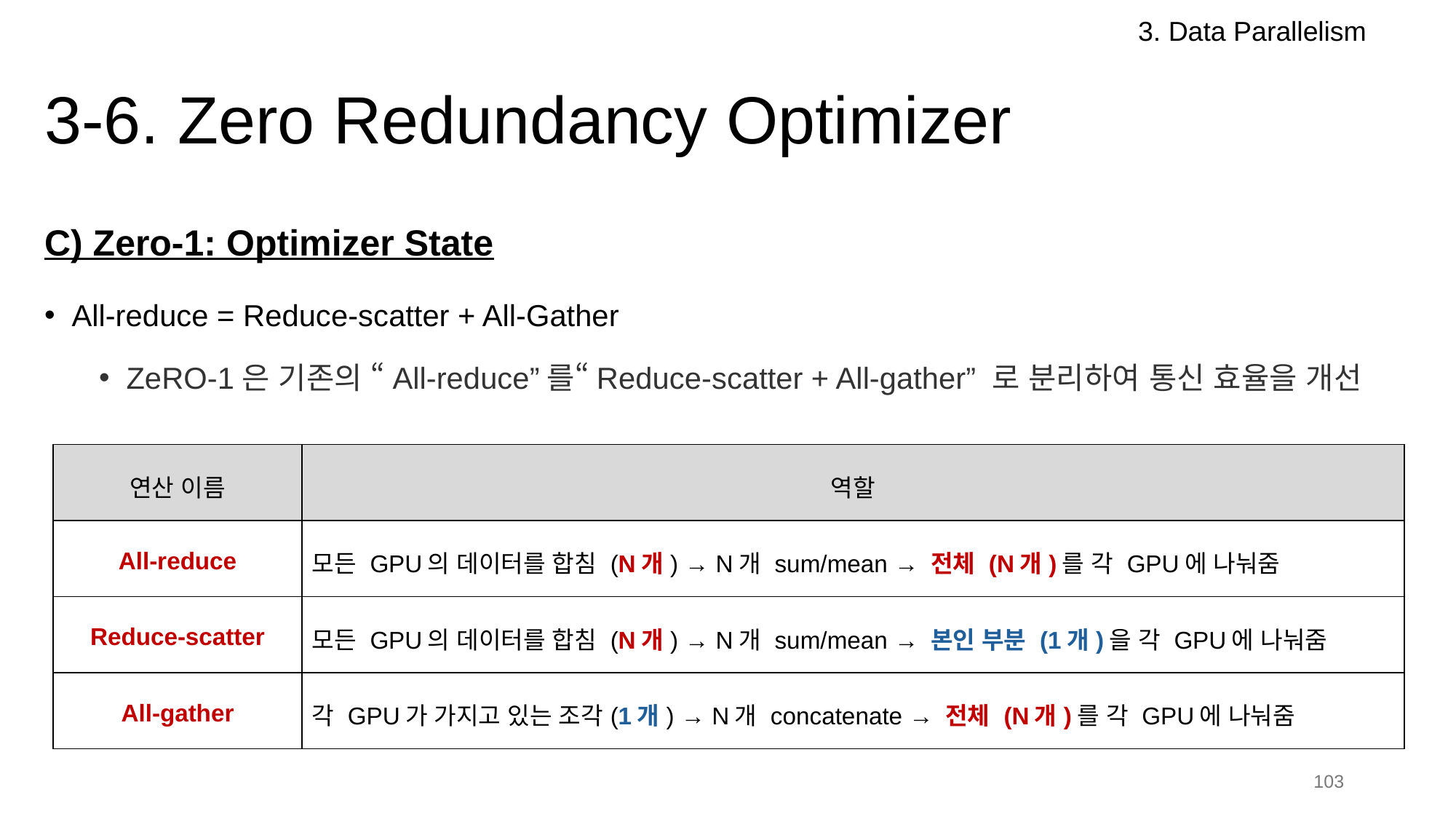

3. Data Parallelism
# 3-6. Zero Redundancy Optimizer
C) Zero-1: Optimizer State
All-reduce = Reduce-scatter + All-Gather
ZeRO-1은 기존의 “All-reduce”를“Reduce-scatter + All-gather” 로 분리하여 통신 효율을 개선

| 연산 이름 | 역할 |
| --- | --- |
| All-reduce | 모든 GPU의 데이터를 합침 (N개) → N개 sum/mean → 전체 (N개)를 각 GPU에 나눠줌 |
| Reduce-scatter | 모든 GPU의 데이터를 합침 (N개) → N개 sum/mean → 본인 부분 (1개)을 각 GPU에 나눠줌 |
| All-gather | 각 GPU가 가지고 있는 조각(1개) → N개 concatenate → 전체 (N개)를 각 GPU에 나눠줌 |
103